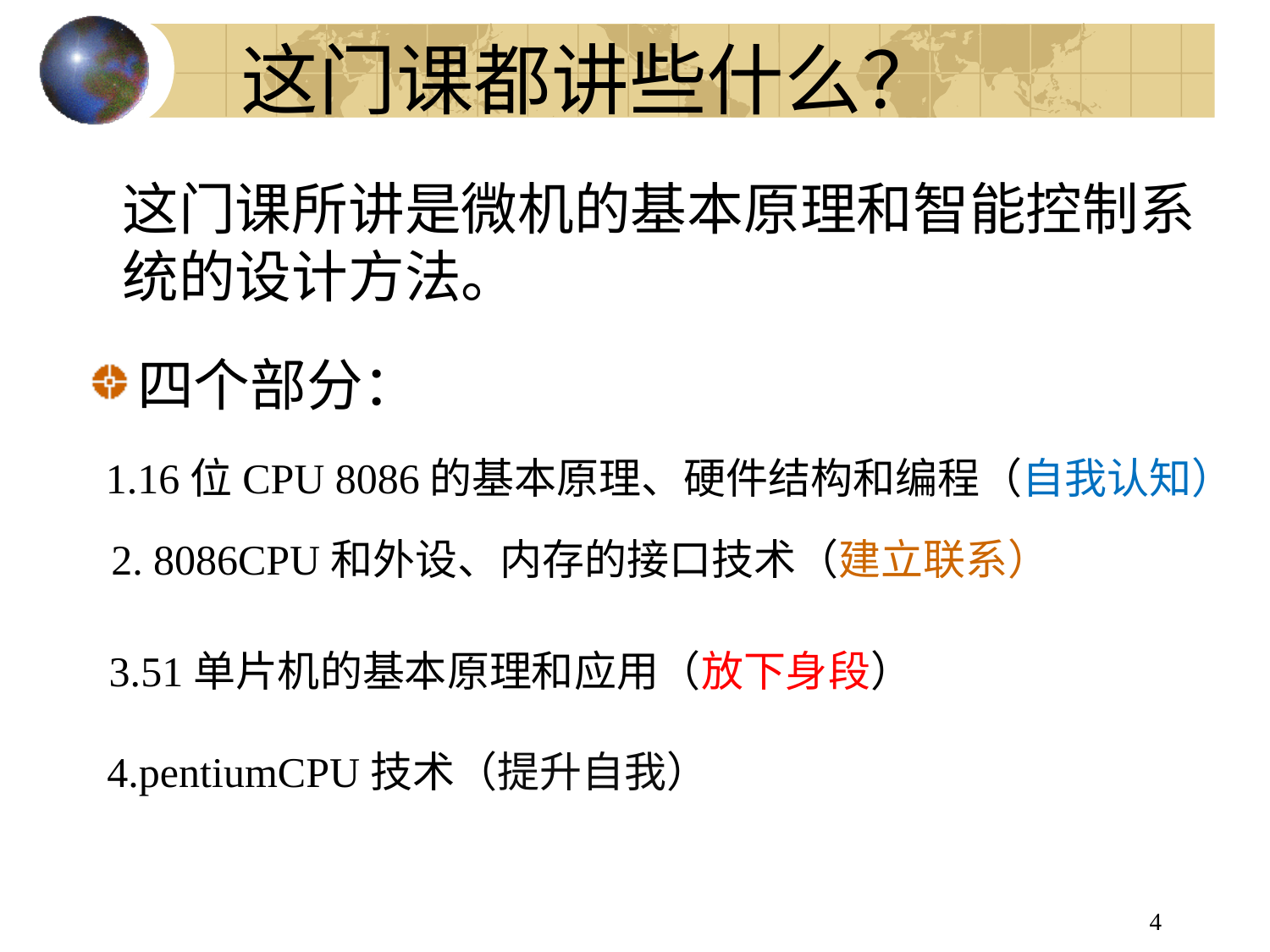

# 这门课都讲些什么？

这门课所讲是微机的基本原理和智能控制系统的设计方法。
四个部分：
1.16位CPU 8086的基本原理、硬件结构和编程（自我认知）
2. 8086CPU和外设、内存的接口技术（建立联系）
3.51单片机的基本原理和应用（放下身段）
4.pentiumCPU技术（提升自我）
4